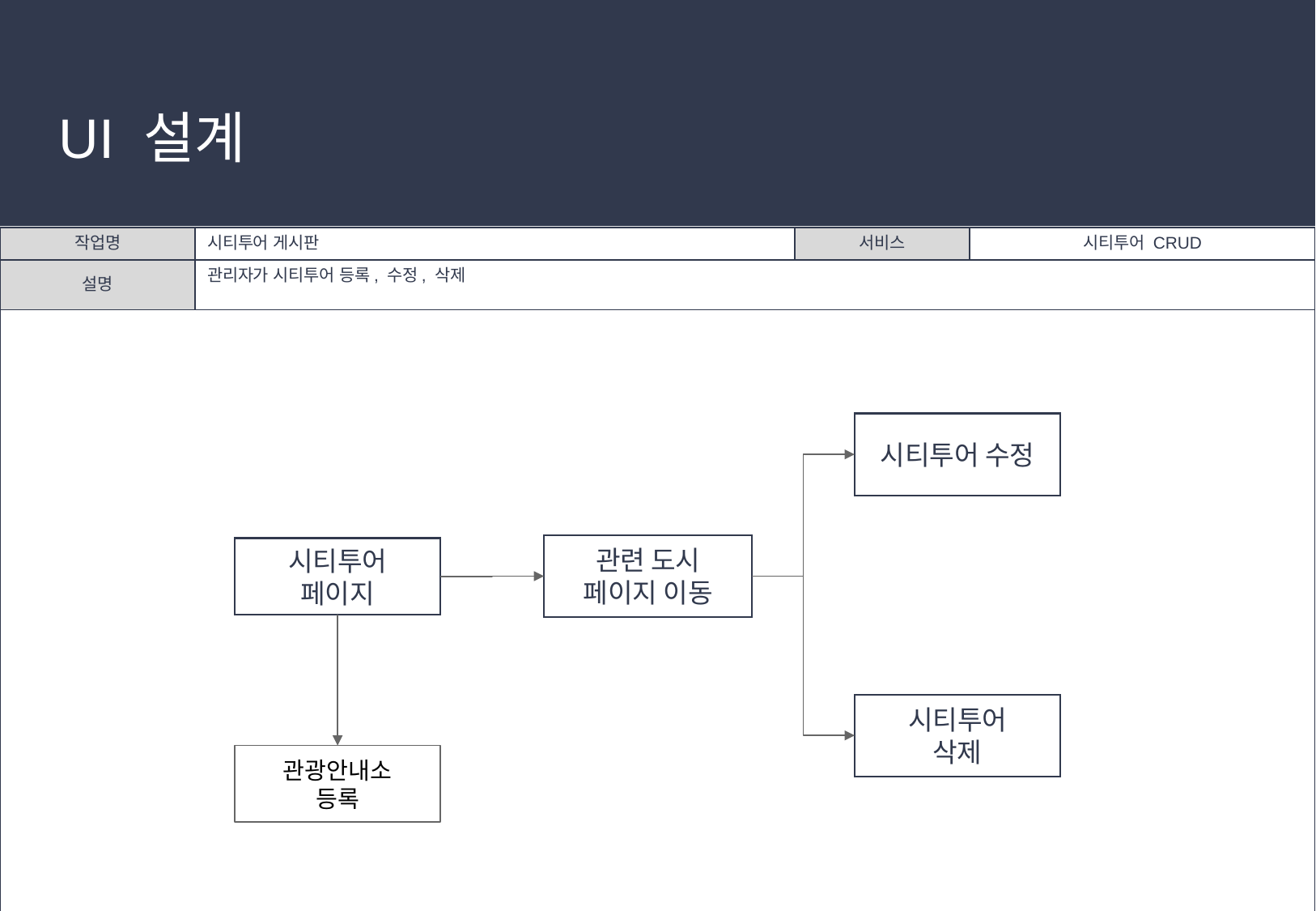

# UI 설계
| 작업명 | 시티투어 게시판 | 서비스 | 시티투어 CRUD |
| --- | --- | --- | --- |
| 설명 | 관리자가 시티투어 등록, 수정, 삭제 |  |  |
|  |  |  |  |
시티투어 수정
관련 도시
페이지 이동
시티투어
페이지
시티투어
삭제
관광안내소
등록